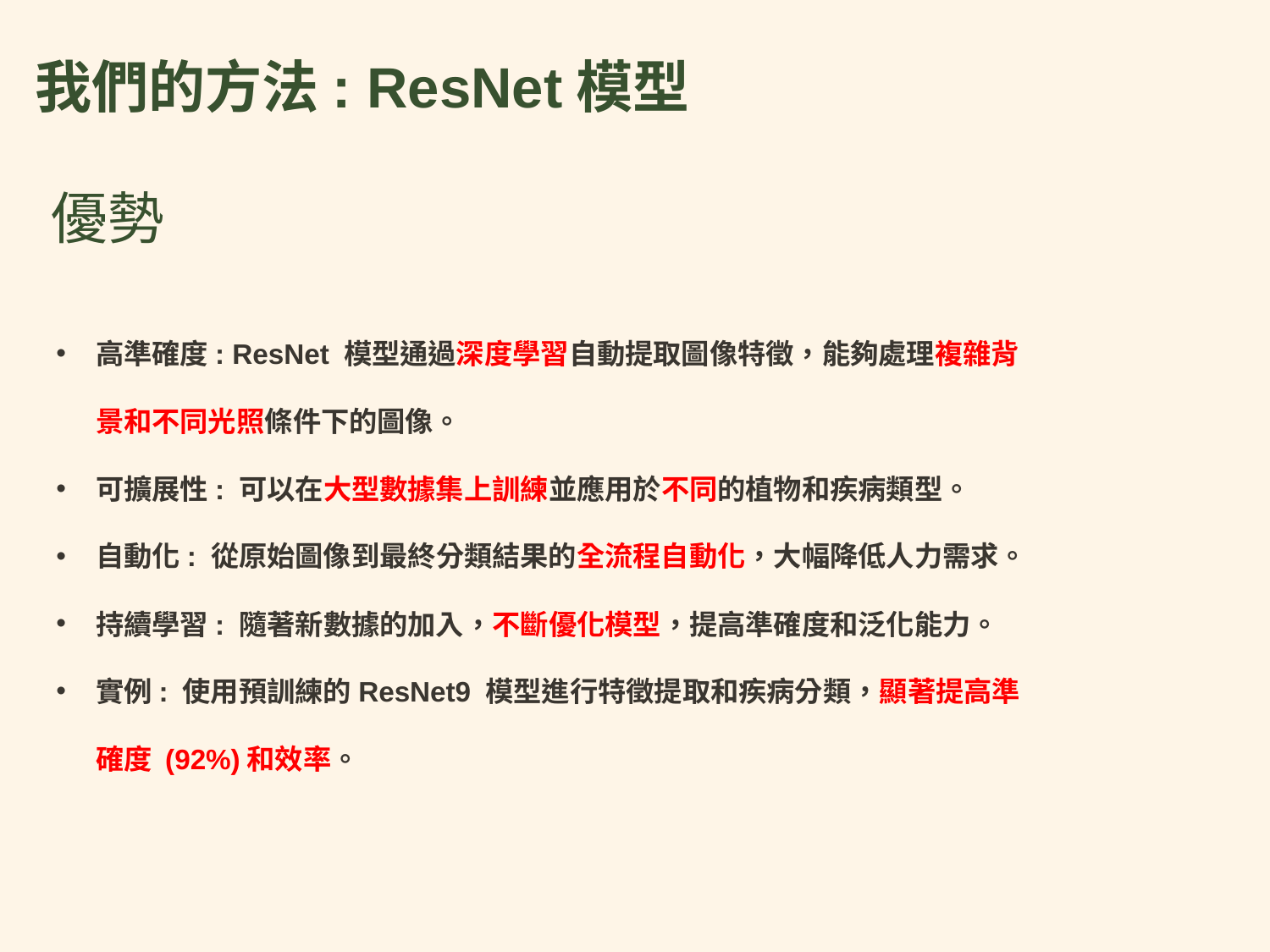

我們的方法: ResNet模型

優勢
高準確度: ResNet 模型通過深度學習自動提取圖像特徵，能夠處理複雜背景和不同光照條件下的圖像。
可擴展性: 可以在大型數據集上訓練並應用於不同的植物和疾病類型。
自動化: 從原始圖像到最終分類結果的全流程自動化，大幅降低人力需求。
持續學習: 隨著新數據的加入，不斷優化模型，提高準確度和泛化能力。
實例: 使用預訓練的ResNet9 模型進行特徵提取和疾病分類，顯著提高準確度 (92%)和效率。